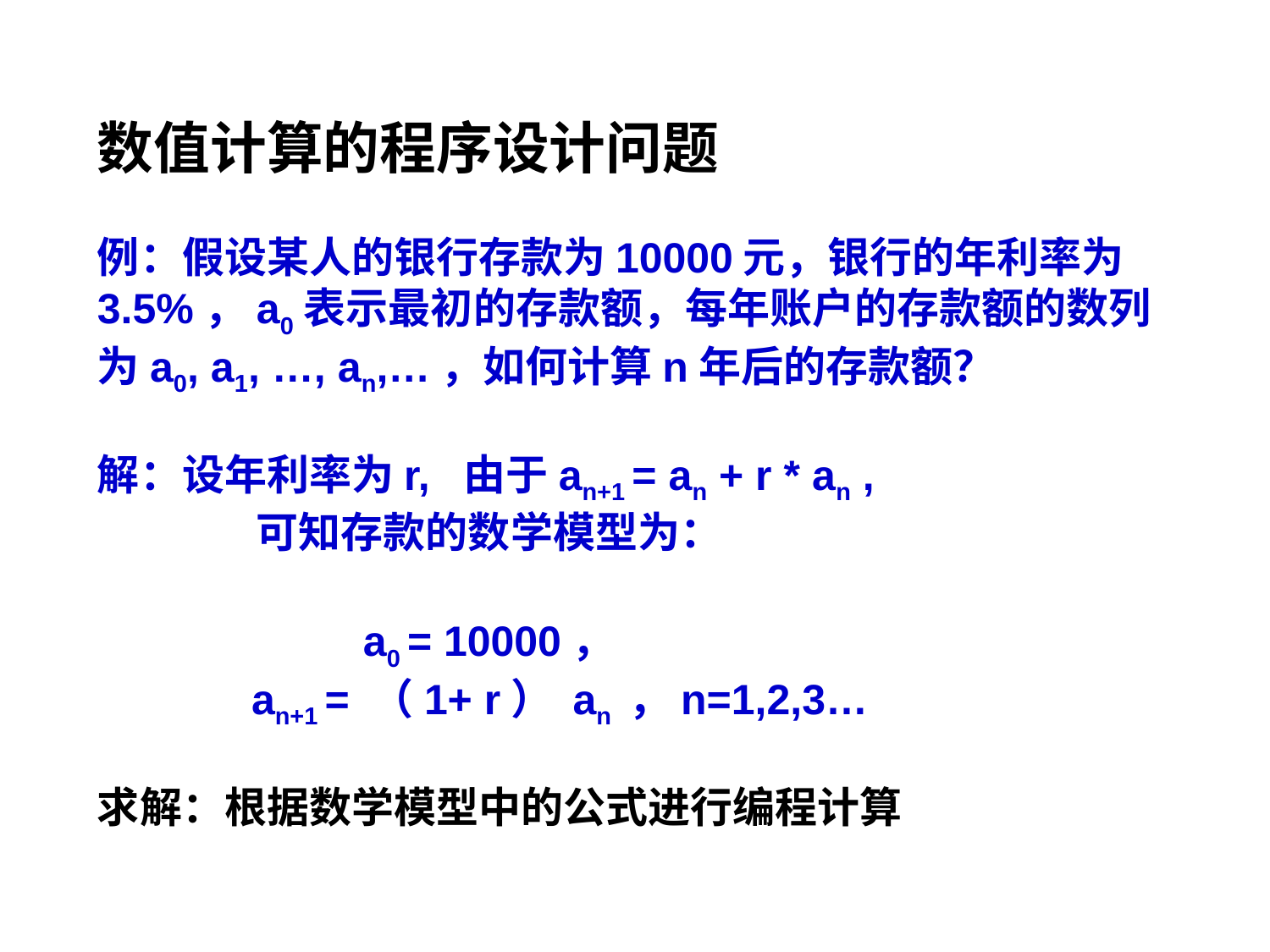

数值计算的程序设计问题

例：假设某人的银行存款为10000元，银行的年利率为3.5%，a0表示最初的存款额，每年账户的存款额的数列为a0, a1, …, an,…，如何计算n年后的存款额？

解：设年利率为r,  由于an+1 = an + r * an ,
	    可知存款的数学模型为：

		 a0 = 10000，
             an+1 = （1+ r） an ，n=1,2,3…

求解：根据数学模型中的公式进行编程计算